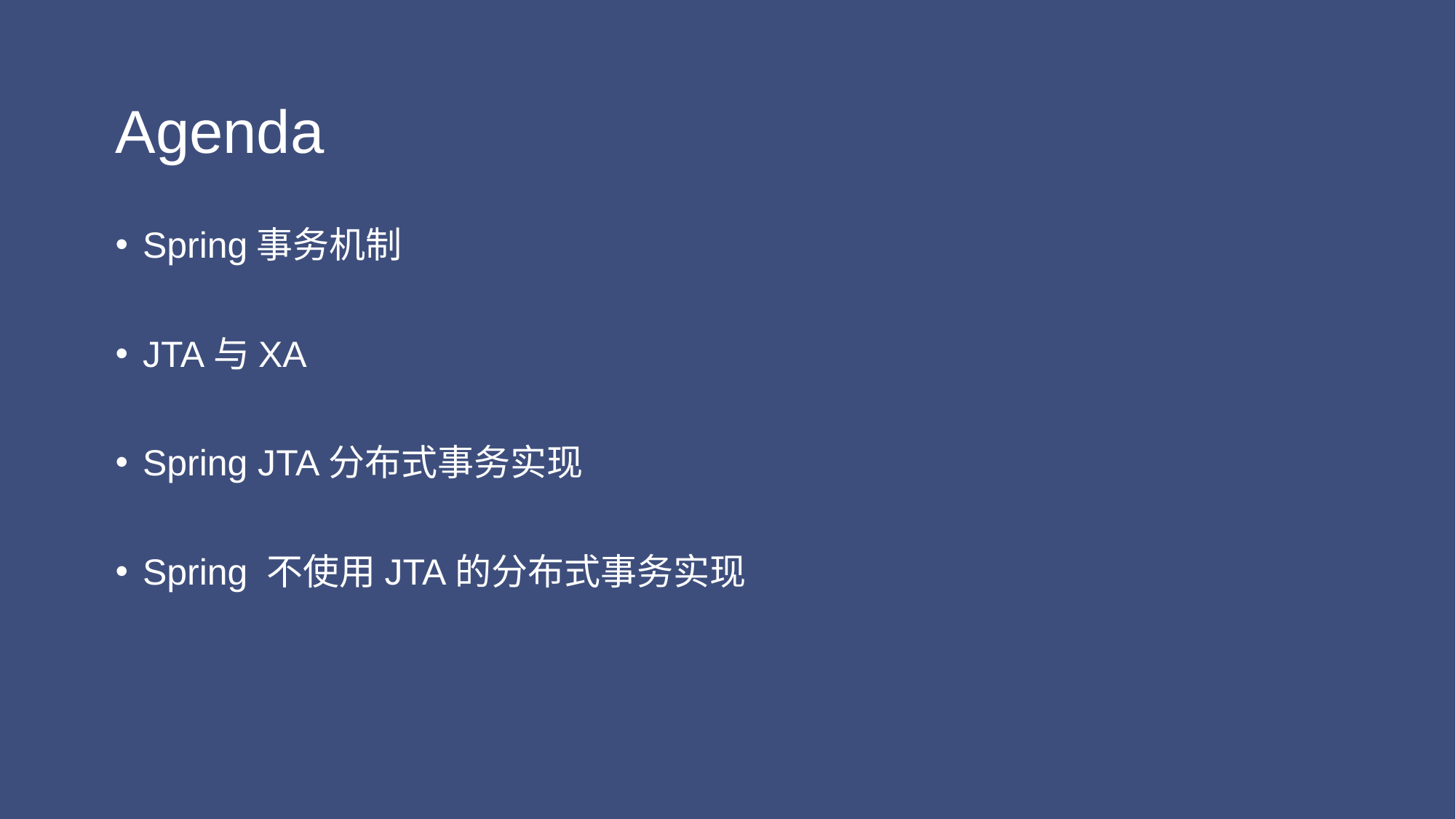

# Agenda
Spring事务机制

JTA与XA

Spring JTA分布式事务实现

Spring 不使用JTA的分布式事务实现